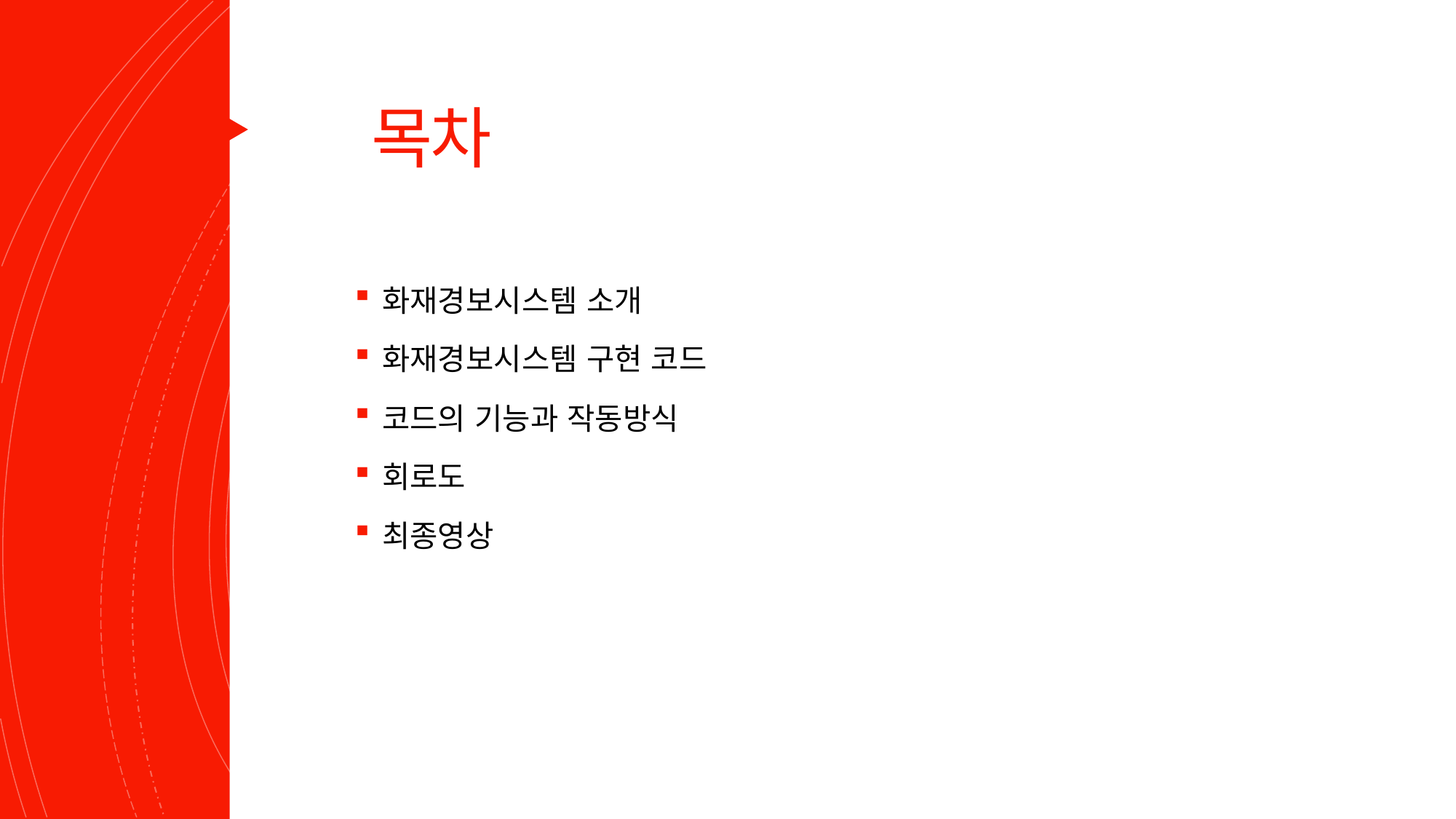

# 목차

화재경보시스템 소개
화재경보시스템 구현 코드
코드의 기능과 작동방식
회로도
최종영상